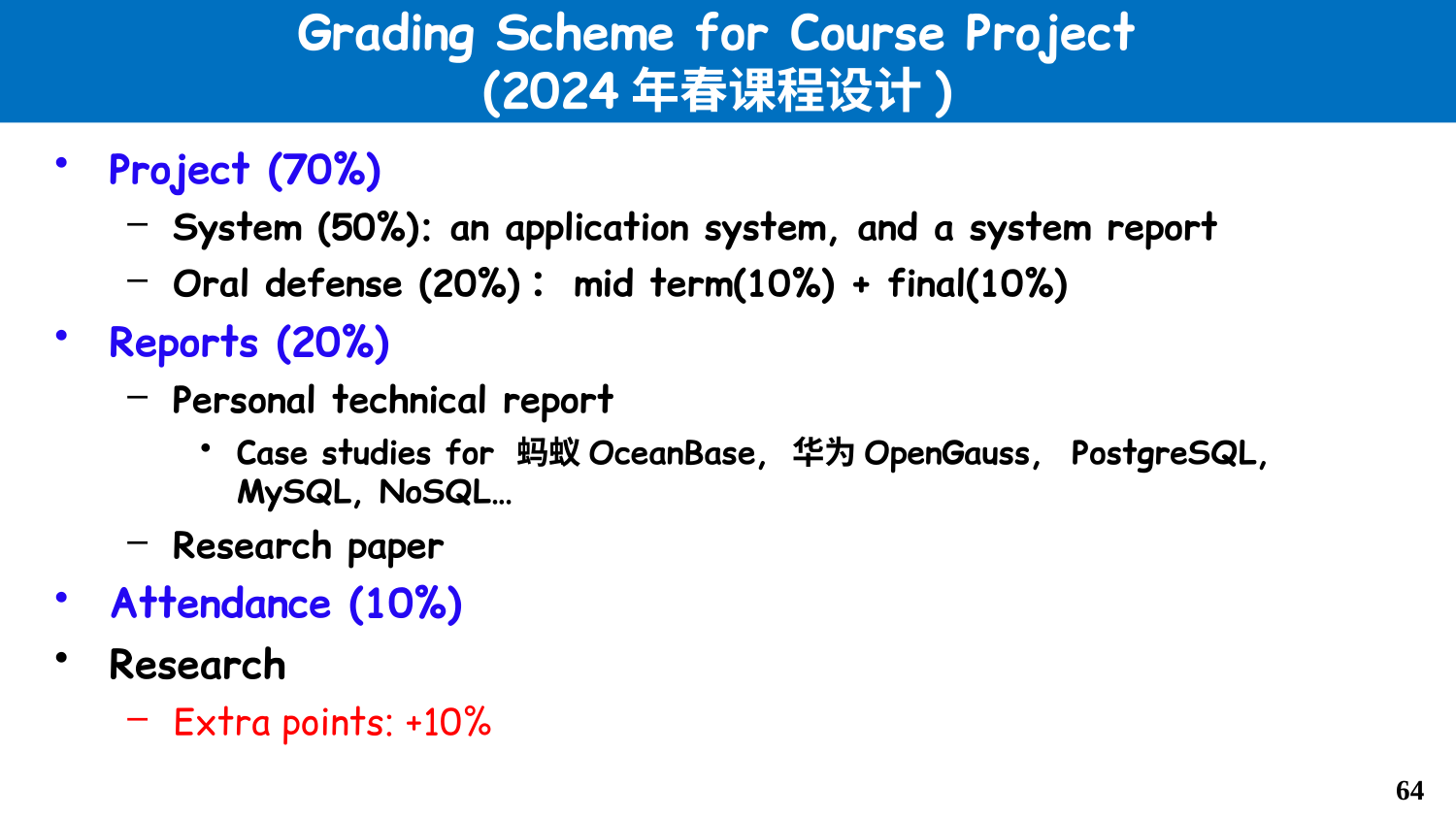

# Grading Scheme for Course Project (2024年春课程设计)
Project (70%)
System (50%): an application system, and a system report
Oral defense (20%)：mid term(10%) + final(10%)
Reports (20%)
Personal technical report
Case studies for 蚂蚁OceanBase, 华为OpenGauss,  PostgreSQL, MySQL, NoSQL…
Research paper
Attendance (10%)
Research
Extra points: +10%